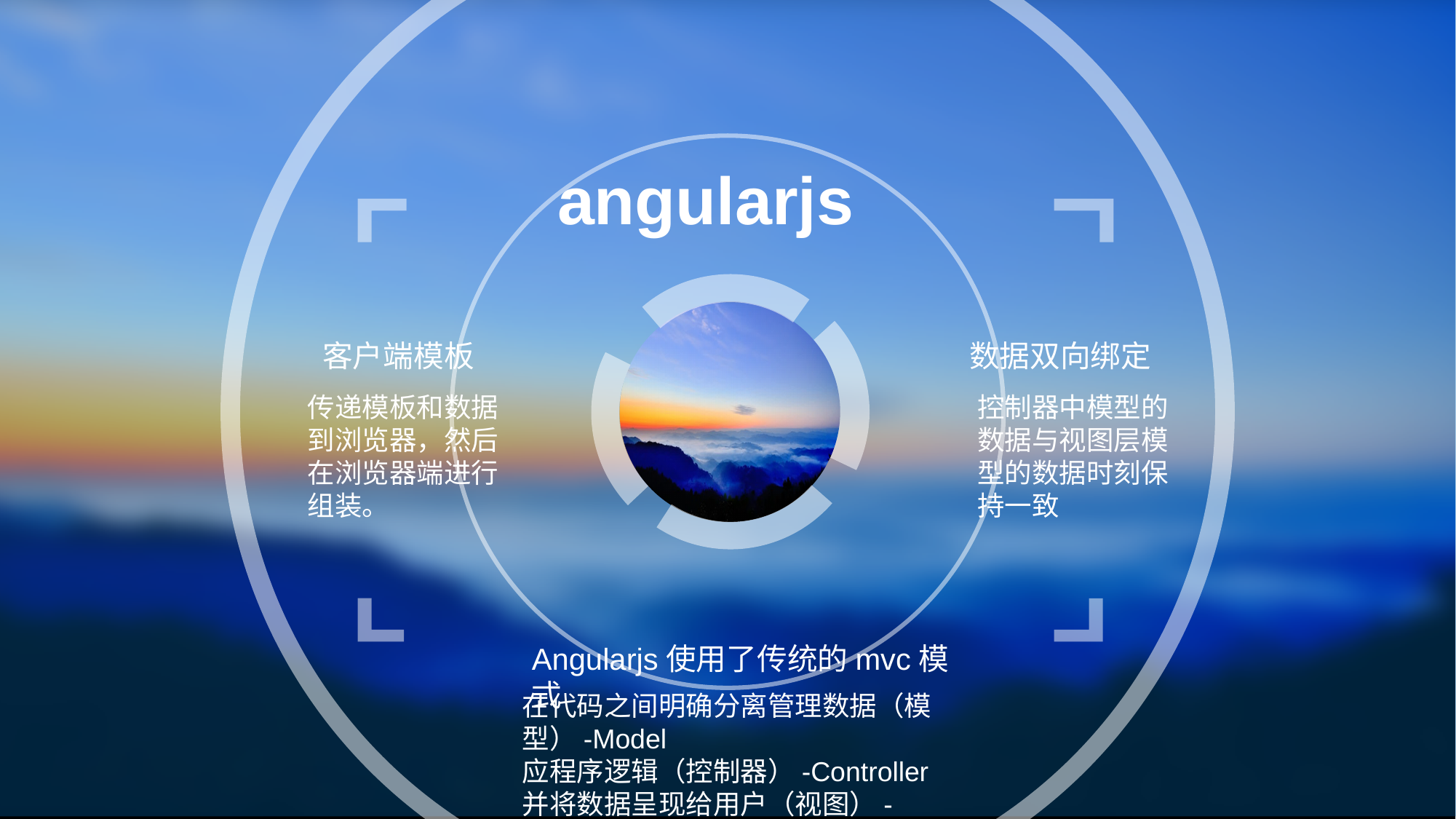

angularjs

客户端模板
数据双向绑定

传递模板和数据到浏览器，然后在浏览器端进行组装。
控制器中模型的数据与视图层模型的数据时刻保持一致

Angularjs使用了传统的mvc模式
在代码之间明确分离管理数据（模型）-Model
应程序逻辑（控制器）-Controller
并将数据呈现给用户（视图）-View